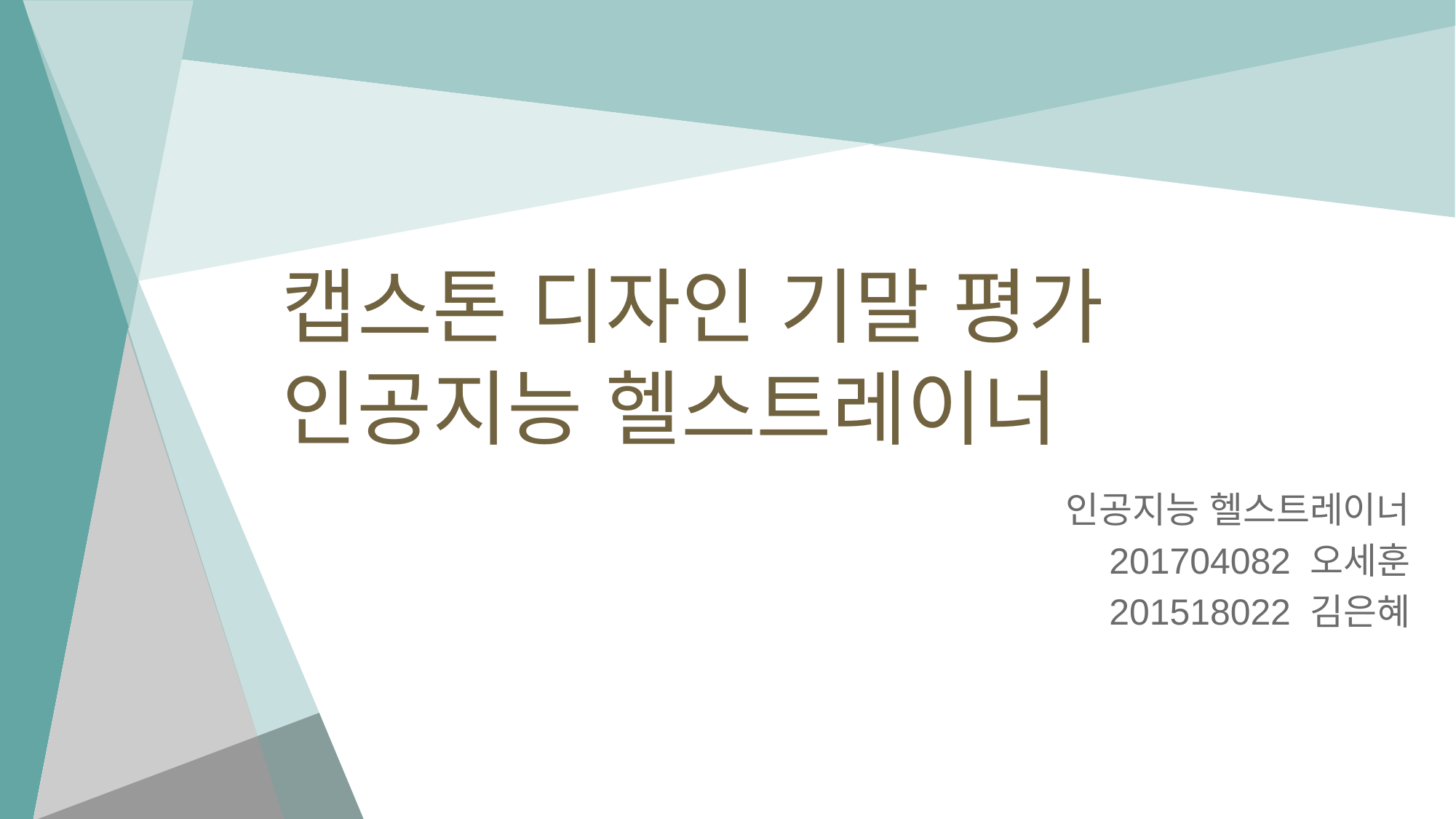

캡스톤 디자인 기말 평가
# 인공지능 헬스트레이너
인공지능 헬스트레이너
201704082 오세훈
201518022 김은혜